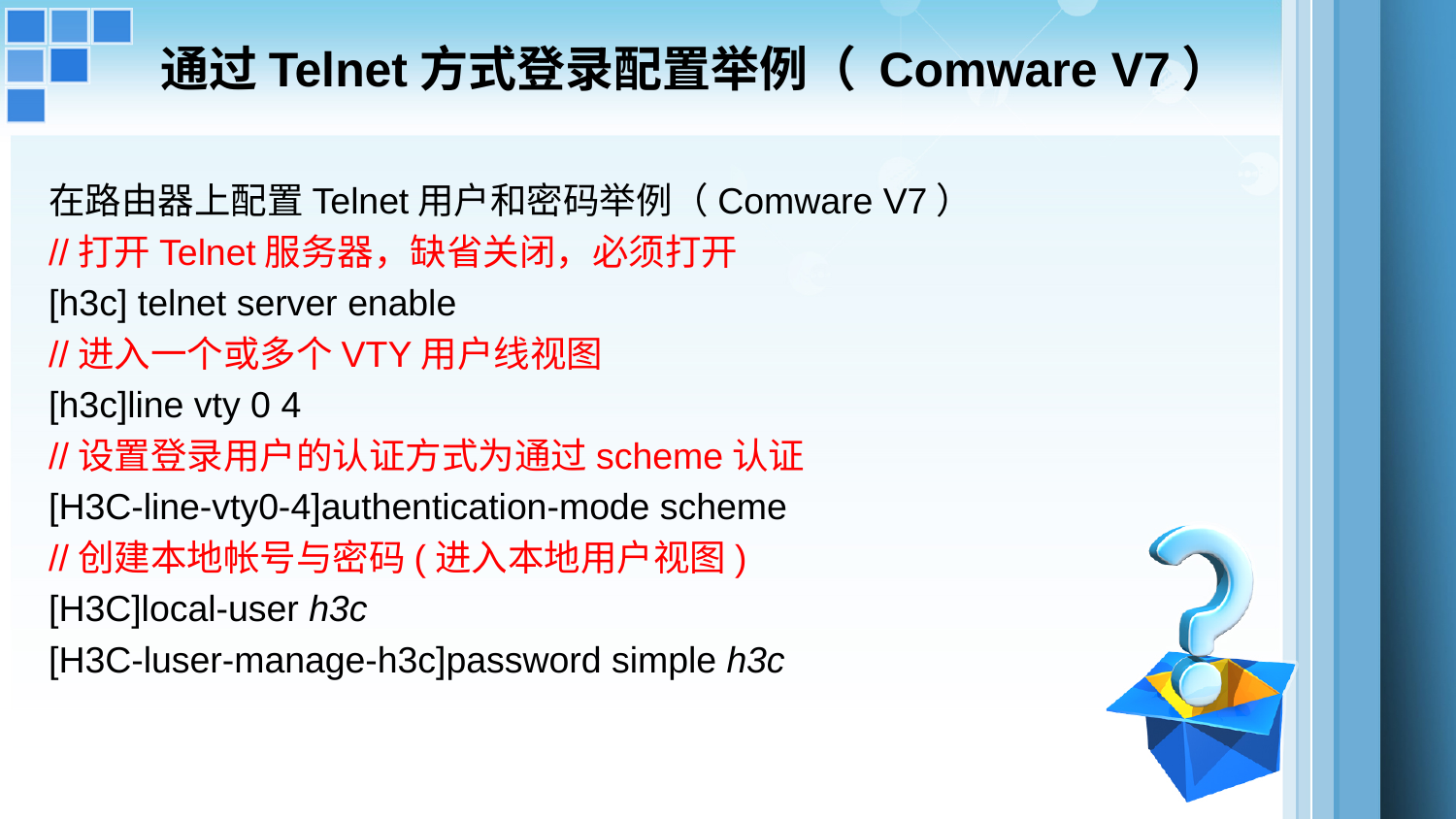

# 通过Telnet方式登录配置举例（ Comware V7）
在路由器上配置Telnet用户和密码举例（Comware V7）
//打开Telnet服务器，缺省关闭，必须打开
[h3c] telnet server enable
//进入一个或多个VTY用户线视图
[h3c]line vty 0 4
//设置登录用户的认证方式为通过scheme认证
[H3C-line-vty0-4]authentication-mode scheme
//创建本地帐号与密码(进入本地用户视图)
[H3C]local-user h3c
[H3C-luser-manage-h3c]password simple h3c